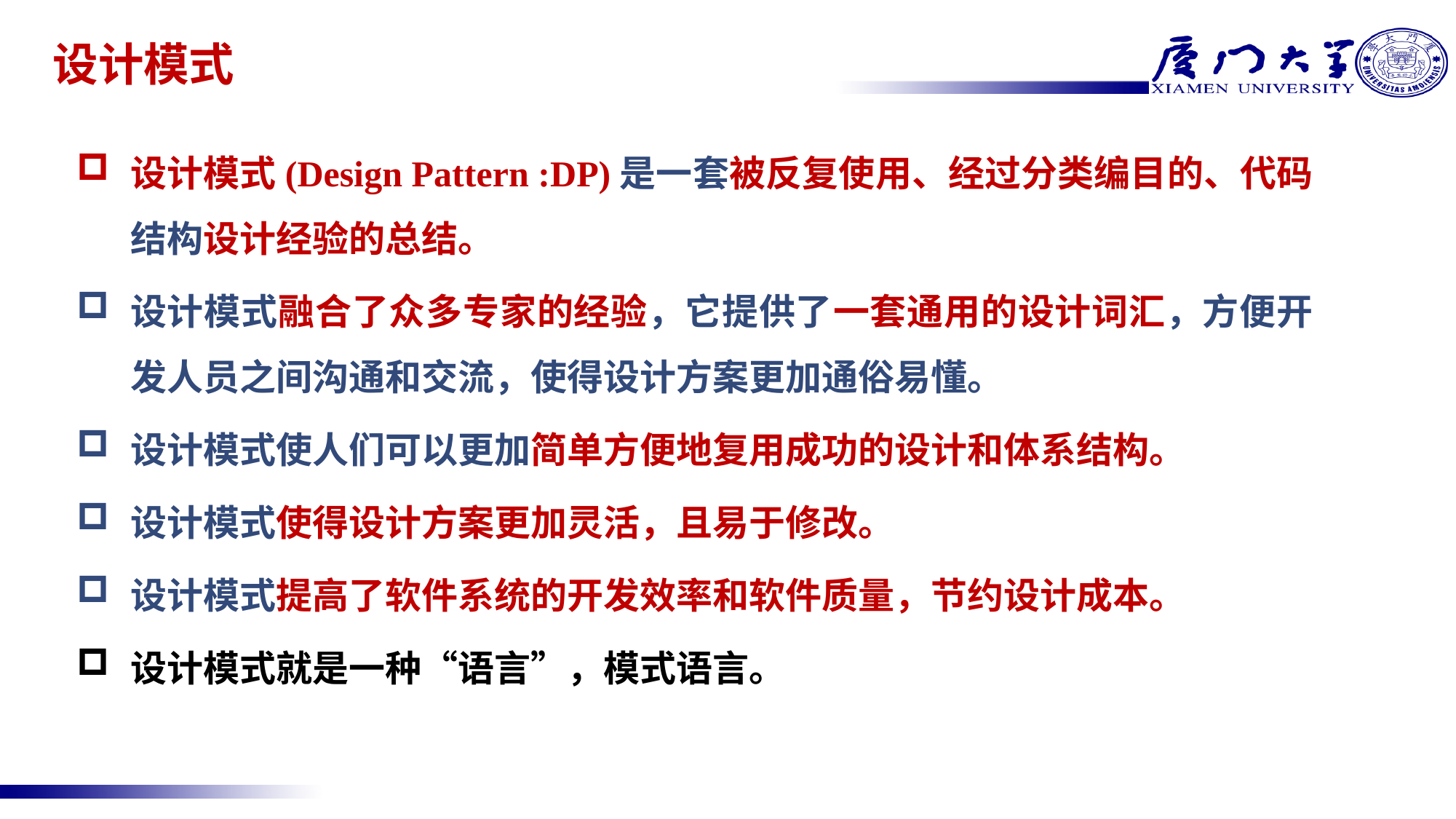

# 设计模式
设计模式(Design Pattern :DP)是一套被反复使用、经过分类编目的、代码结构设计经验的总结。
设计模式融合了众多专家的经验，它提供了一套通用的设计词汇，方便开发人员之间沟通和交流，使得设计方案更加通俗易懂。
设计模式使人们可以更加简单方便地复用成功的设计和体系结构。
设计模式使得设计方案更加灵活，且易于修改。
设计模式提高了软件系统的开发效率和软件质量，节约设计成本。
设计模式就是一种“语言”，模式语言。